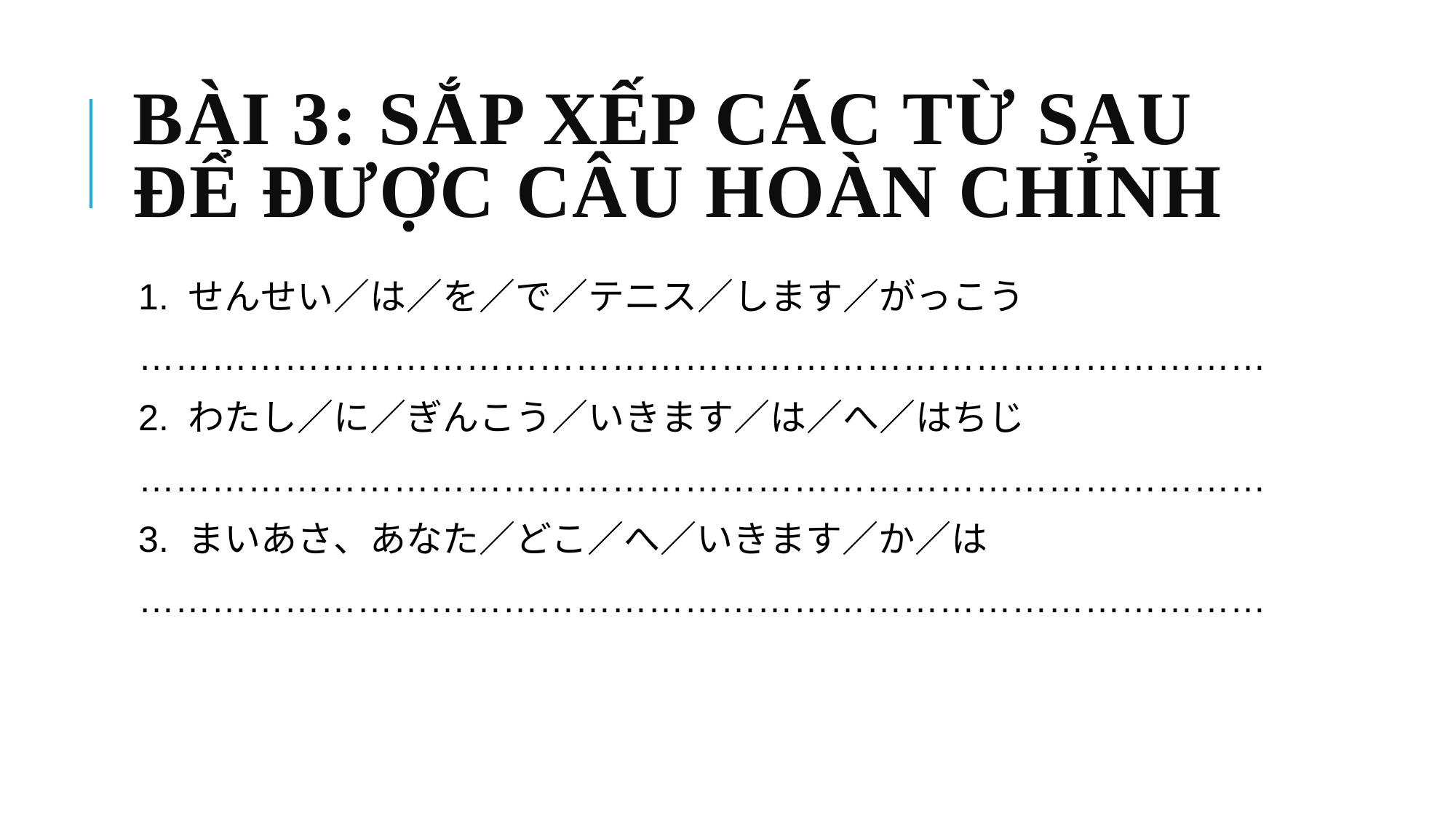

# Bài 3: Sắp xếp các từ sau để được câu hoàn chỉnh
1. せんせい／は／を／で／テニス／します／がっこう
…………………………………………………………………………………
2. わたし／に／ぎんこう／いきます／は／へ／はちじ
…………………………………………………………………………………
3. まいあさ、あなた／どこ／へ／いきます／か／は
…………………………………………………………………………………